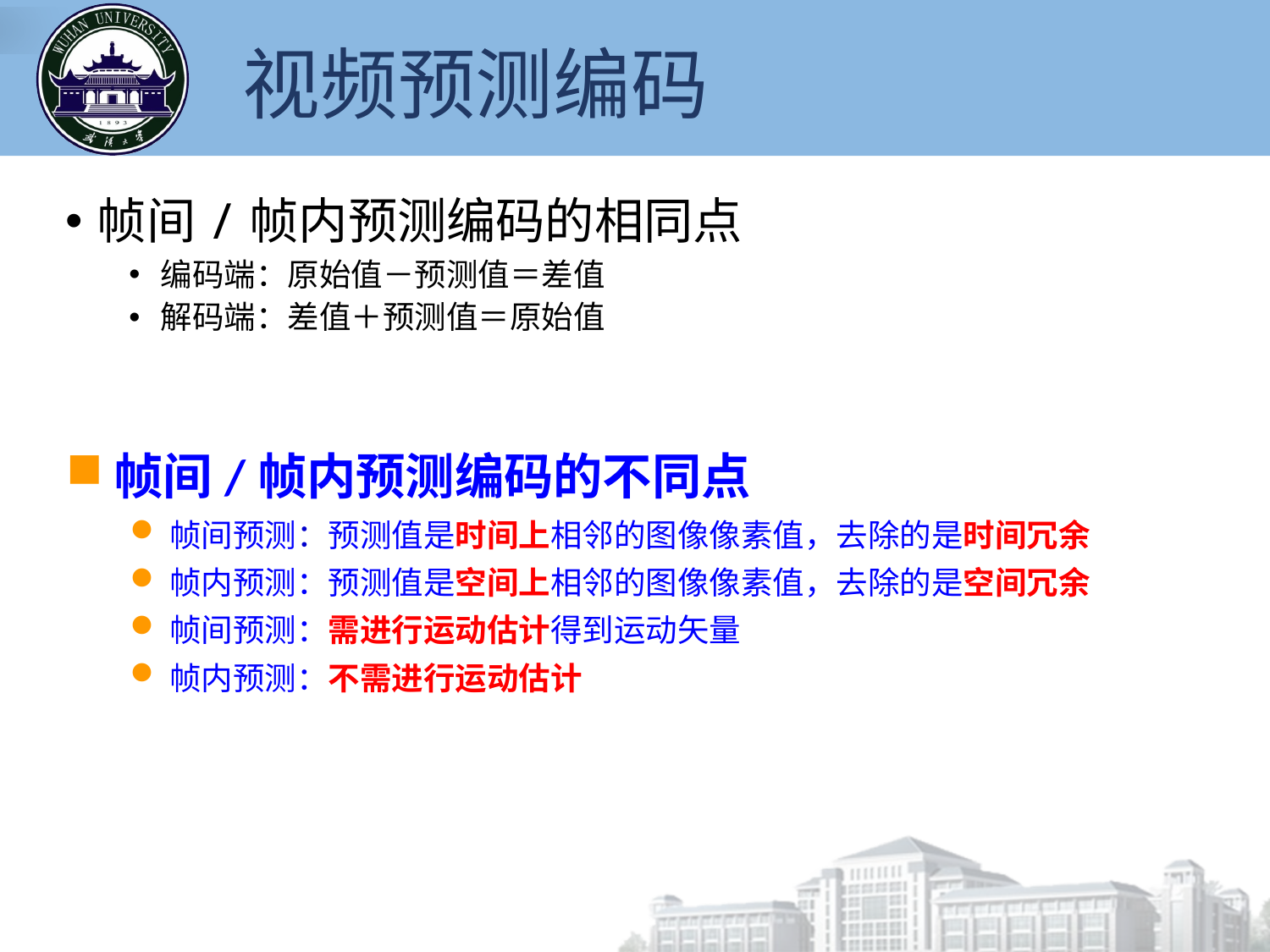

# 视频预测编码
帧间/帧内预测编码的相同点
编码端：原始值－预测值＝差值
解码端：差值＋预测值＝原始值

帧间/帧内预测编码的不同点
帧间预测：预测值是时间上相邻的图像像素值，去除的是时间冗余
帧内预测：预测值是空间上相邻的图像像素值，去除的是空间冗余
帧间预测：需进行运动估计得到运动矢量
帧内预测：不需进行运动估计